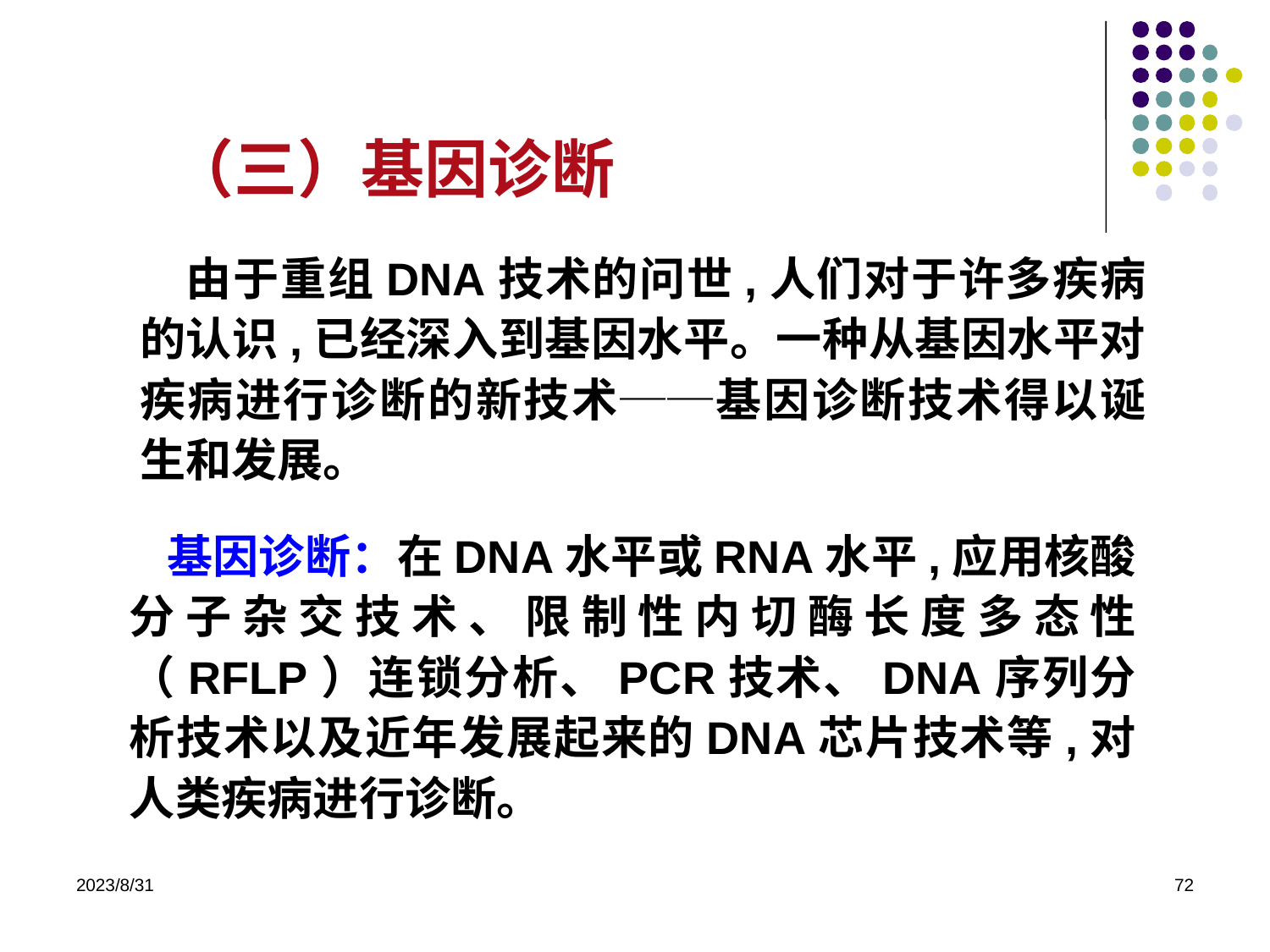

# （三）基因诊断
       由于重组DNA技术的问世,人们对于许多疾病的认识,已经深入到基因水平。一种从基因水平对疾病进行诊断的新技术──基因诊断技术得以诞生和发展。
       基因诊断：在DNA水平或RNA水平,应用核酸分子杂交技术、限制性内切酶长度多态性（RFLP）连锁分析、PCR技术、DNA序列分析技术以及近年发展起来的DNA芯片技术等,对人类疾病进行诊断。
2023/8/31
72